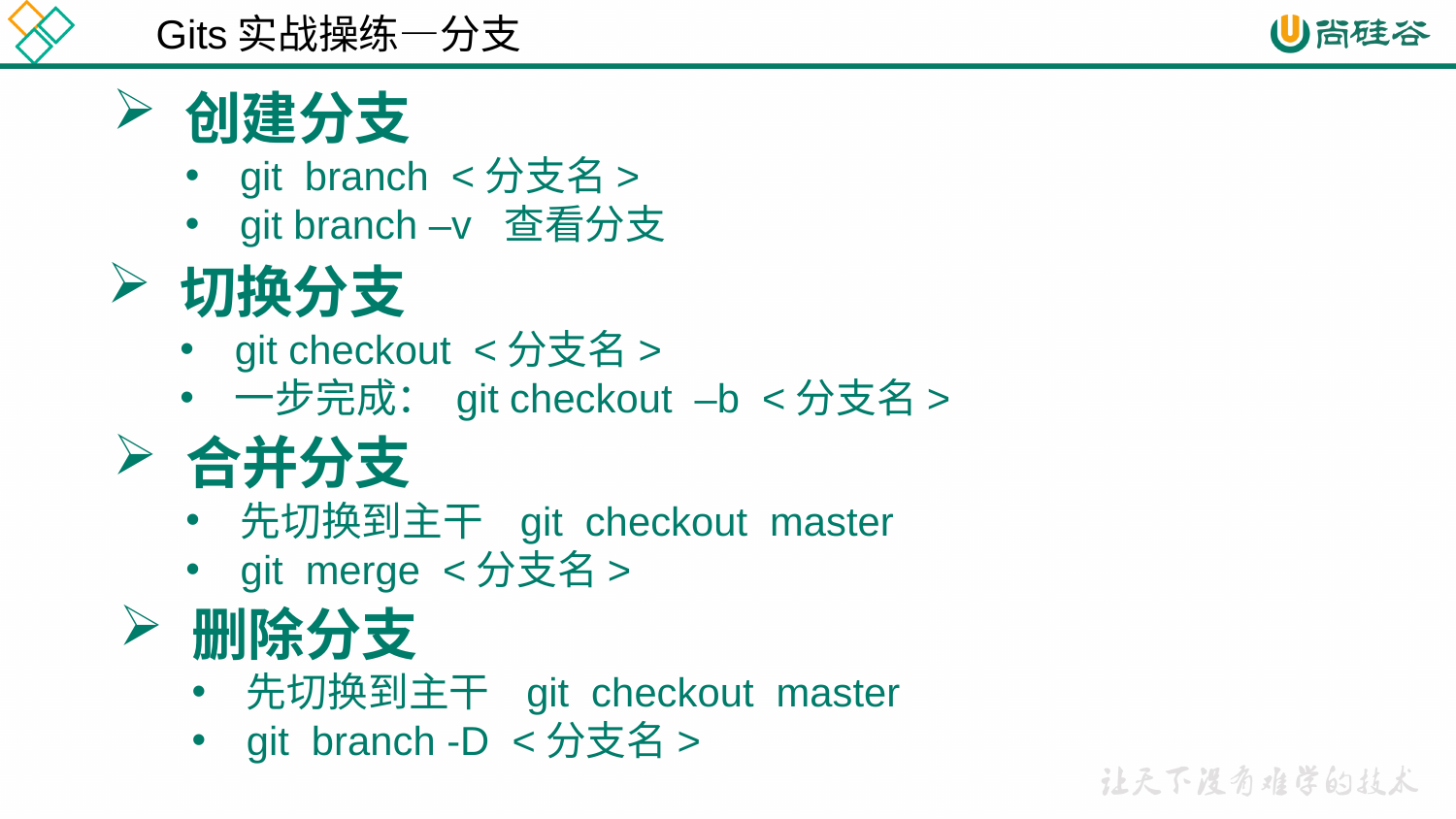

Gits实战操练—分支
创建分支
git  branch  <分支名>
git branch –v  查看分支
切换分支
git checkout  <分支名>
一步完成： git checkout  –b  <分支名>
合并分支
先切换到主干   git  checkout  master
git  merge  <分支名>
删除分支
先切换到主干   git  checkout  master
git  branch -D  <分支名>